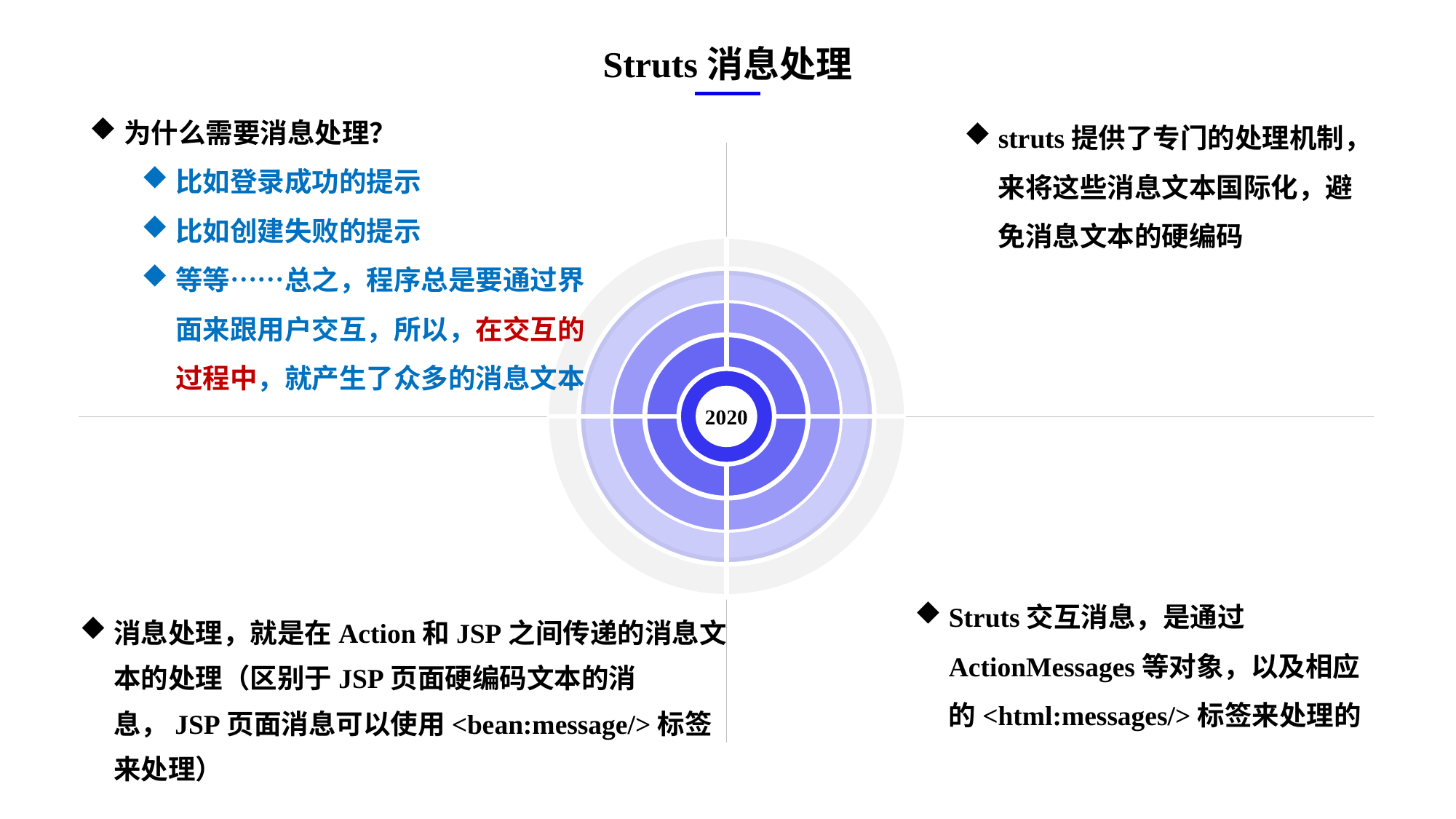

Struts消息处理
为什么需要消息处理？
比如登录成功的提示
比如创建失败的提示
等等……总之，程序总是要通过界面来跟用户交互，所以，在交互的过程中，就产生了众多的消息文本
struts提供了专门的处理机制，来将这些消息文本国际化，避免消息文本的硬编码

2020
Struts交互消息，是通过ActionMessages等对象，以及相应的<html:messages/>标签来处理的
消息处理，就是在Action和JSP之间传递的消息文本的处理（区别于JSP页面硬编码文本的消息，JSP页面消息可以使用<bean:message/>标签来处理）
e7d195523061f1c0ae0eb3eed39d2bcef4622b2499a05fe6567B54A876BEB457BD1EB8EBE9915191D1FA2E860D28D251AB291D9CBBDD28D4BD16020FD75D8281481517FC21E86E4C931520AFA1087E92E357E3DB373CA326F6F926B1A67F681E99E875FFD293B2C32B3919AE4D43F9436862A7DD54F9346DF3662D8AB7319030EF75D53FF682DE13